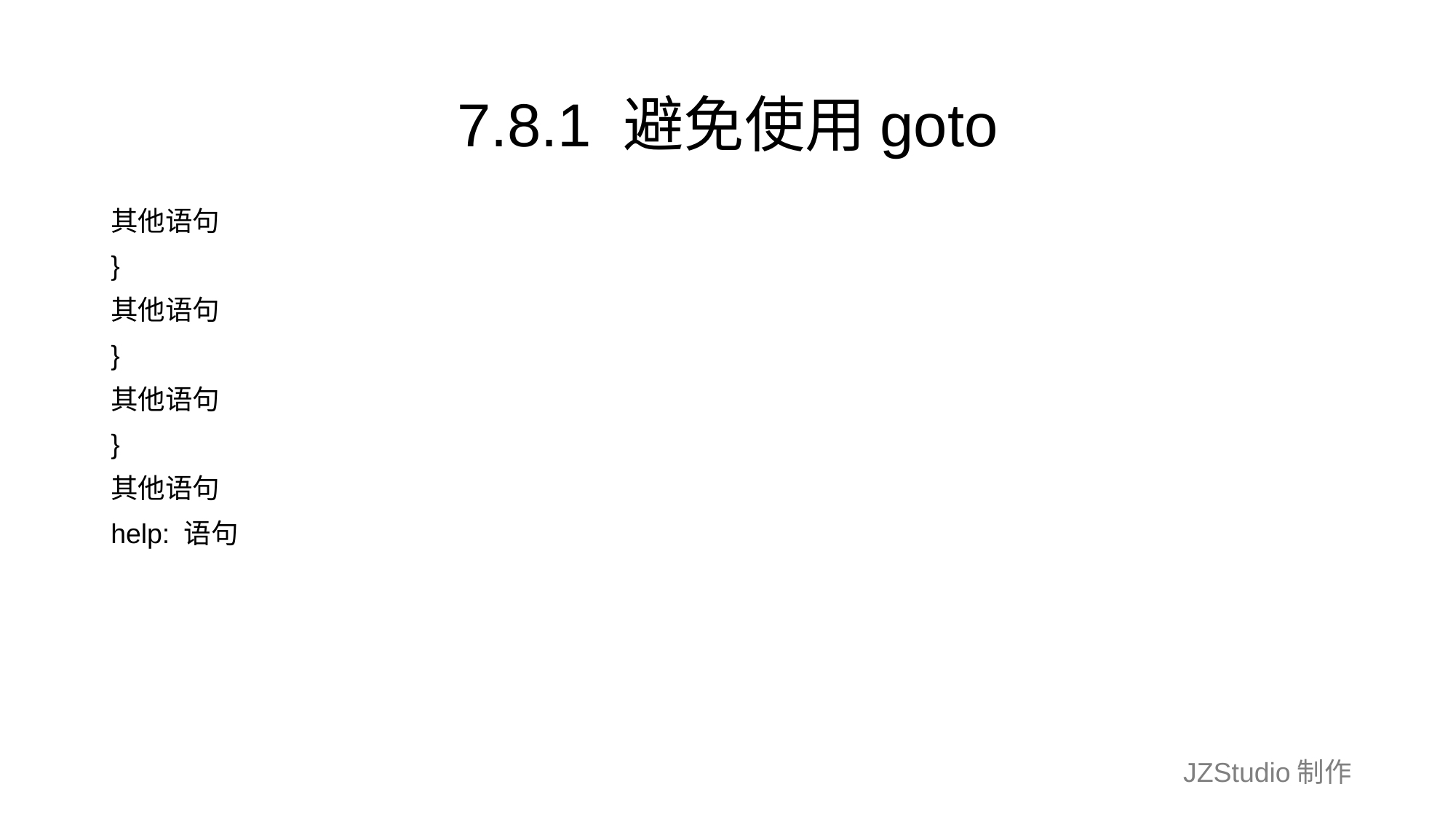

# 7.8.1 避免使用goto
其他语句
}
其他语句
}
其他语句
}
其他语句
help: 语句